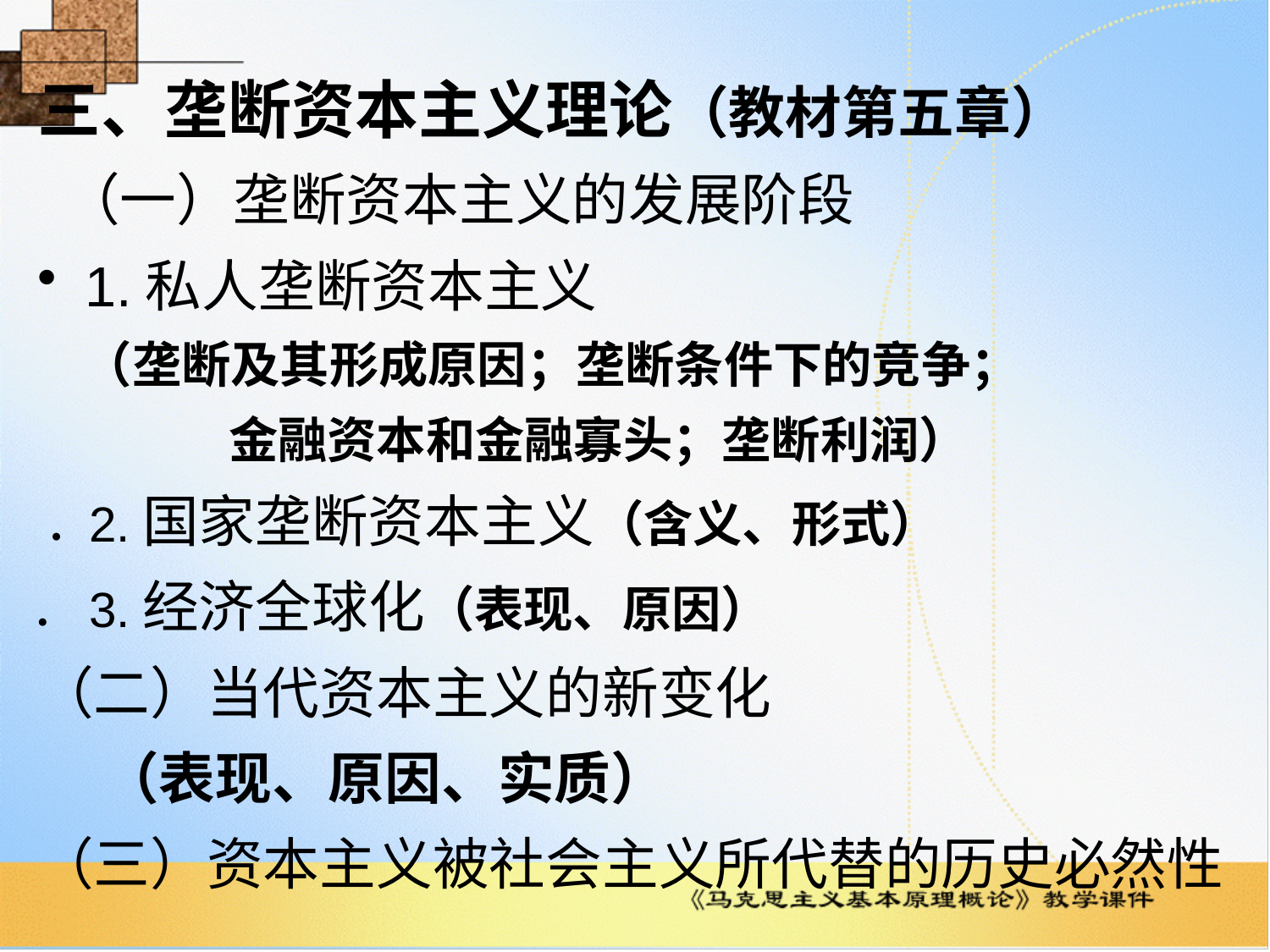

三、垄断资本主义理论（教材第五章）
 （一）垄断资本主义的发展阶段
1.私人垄断资本主义
   （垄断及其形成原因；垄断条件下的竞争；
                金融资本和金融寡头；垄断利润）
 ●  2.国家垄断资本主义（含义、形式）
●   3.经济全球化（表现、原因）
（二）当代资本主义的新变化
    （表现、原因、实质）
（三）资本主义被社会主义所代替的历史必然性